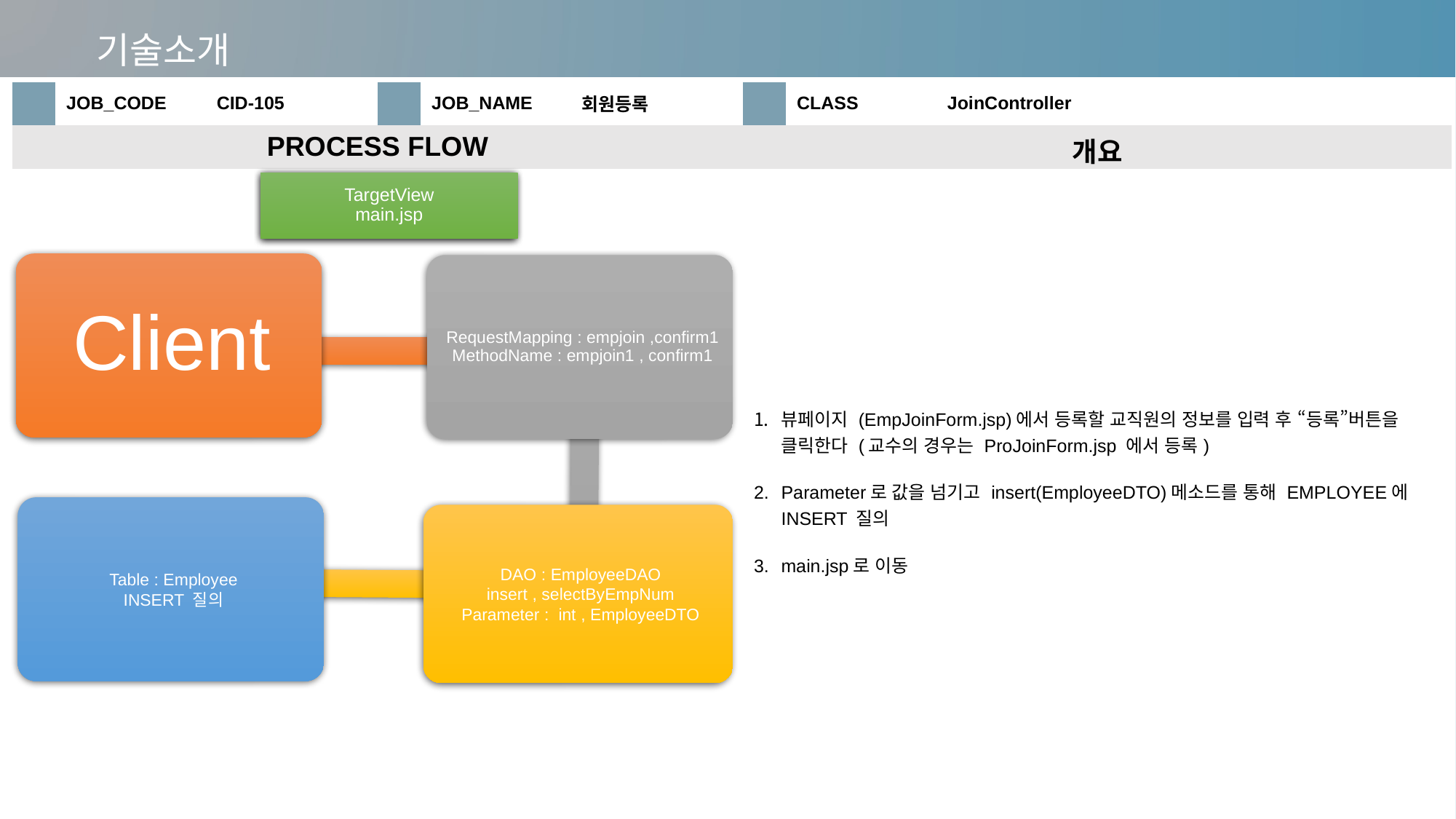

기술소개

|  | JOB\_CODE | CID-105 |  | JOB\_NAME | 회원등록 |  | CLASS | JoinController |
| --- | --- | --- | --- | --- | --- | --- | --- | --- |
| PROCESS FLOW |  |  |  |  |  | 개요 |  |  |
|  |  |  |  |  |  | 뷰페이지 (EmpJoinForm.jsp)에서 등록할 교직원의 정보를 입력 후 “등록”버튼을 클릭한다 (교수의 경우는 ProJoinForm.jsp 에서 등록) Parameter로 값을 넘기고 insert(EmployeeDTO)메소드를 통해 EMPLOYEE에 INSERT 질의 main.jsp로 이동 |  |  |

TargetView
main.jsp
Client
RequestMapping : empjoin ,confirm1
MethodName : empjoin1 , confirm1
DAO : EmployeeDAO
insert , selectByEmpNum
Parameter :  int , EmployeeDTO
Table : Employee
INSERT 질의